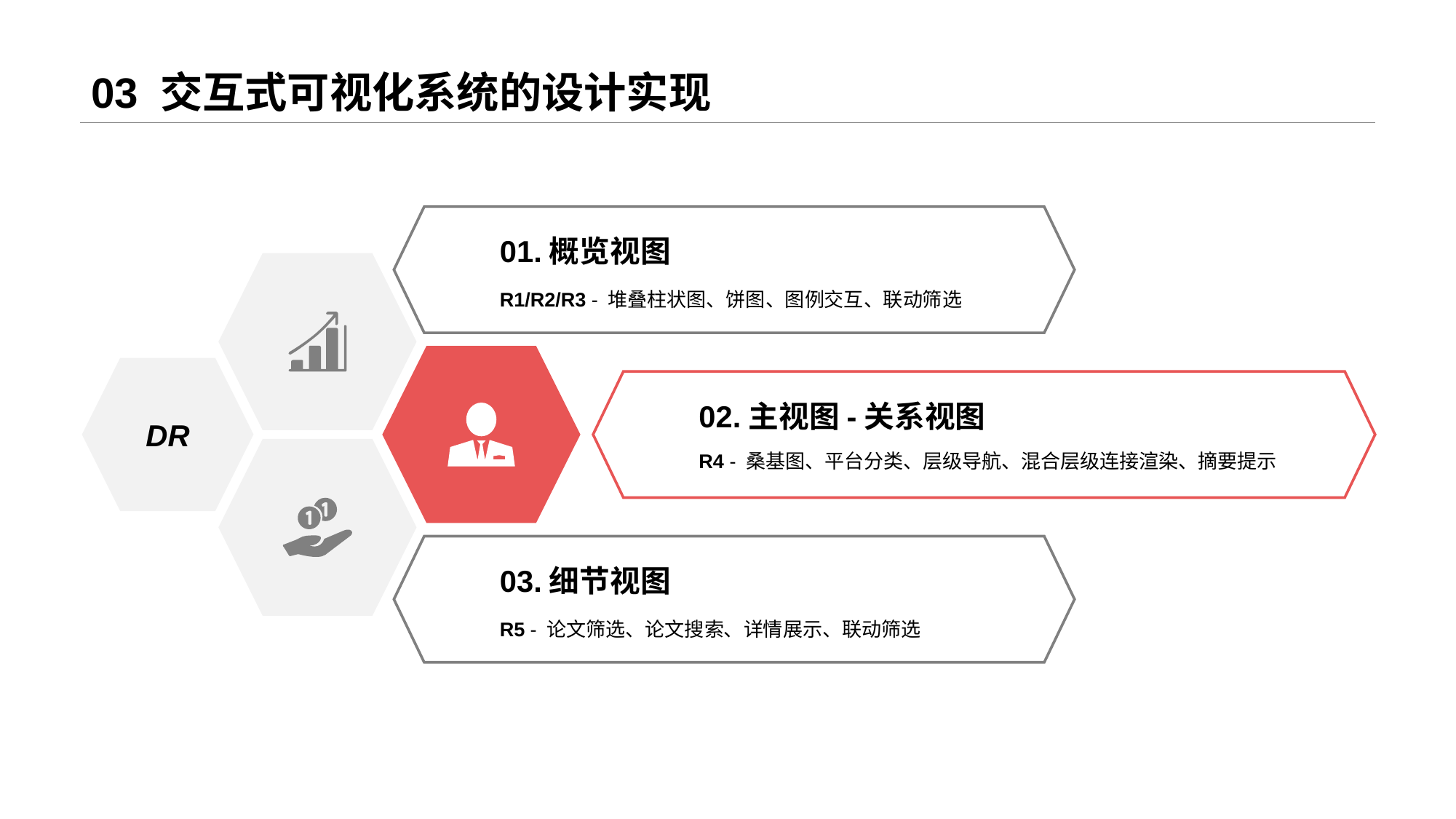

# 03 交互式可视化系统的设计实现

01.概览视图
R1/R2/R3 - 堆叠柱状图、饼图、图例交互、联动筛选

DR

02.主视图-关系视图
R4 - 桑基图、平台分类、层级导航、混合层级连接渲染、摘要提示

03.细节视图
R5 - 论文筛选、论文搜索、详情展示、联动筛选